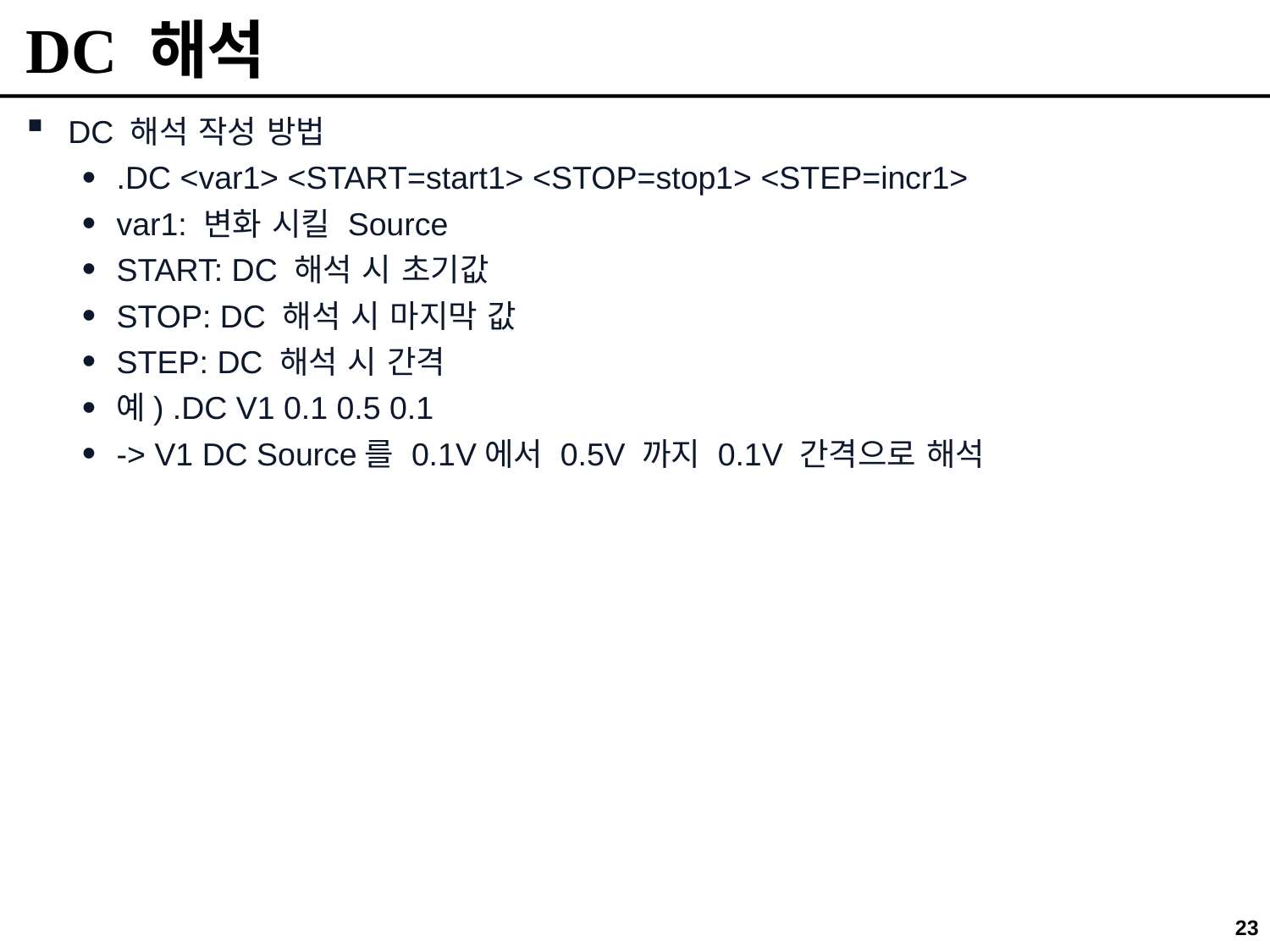

# DC 해석
DC 해석 작성 방법
.DC <var1> <START=start1> <STOP=stop1> <STEP=incr1>
var1: 변화 시킬 Source
START: DC 해석 시 초기값
STOP: DC 해석 시 마지막 값
STEP: DC 해석 시 간격
예) .DC V1 0.1 0.5 0.1
-> V1 DC Source를 0.1V에서 0.5V 까지 0.1V 간격으로 해석